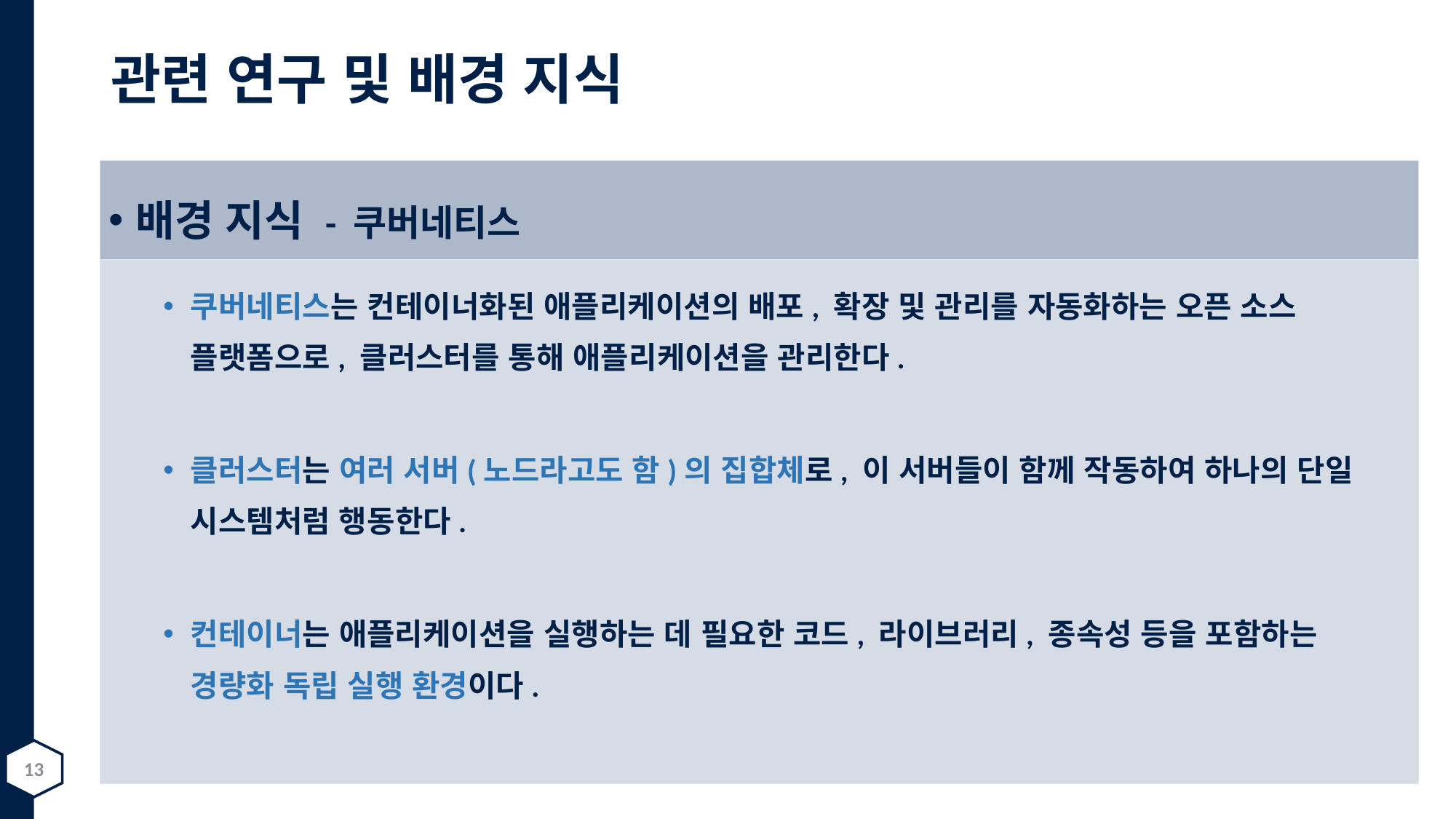

# 관련 연구 및 배경 지식
배경 지식 - 쿠버네티스
쿠버네티스는 컨테이너화된 애플리케이션의 배포, 확장 및 관리를 자동화하는 오픈 소스 플랫폼으로, 클러스터를 통해 애플리케이션을 관리한다.

클러스터는 여러 서버(노드라고도 함)의 집합체로, 이 서버들이 함께 작동하여 하나의 단일 시스템처럼 행동한다.

컨테이너는 애플리케이션을 실행하는 데 필요한 코드, 라이브러리, 종속성 등을 포함하는 경량화 독립 실행 환경이다.
13